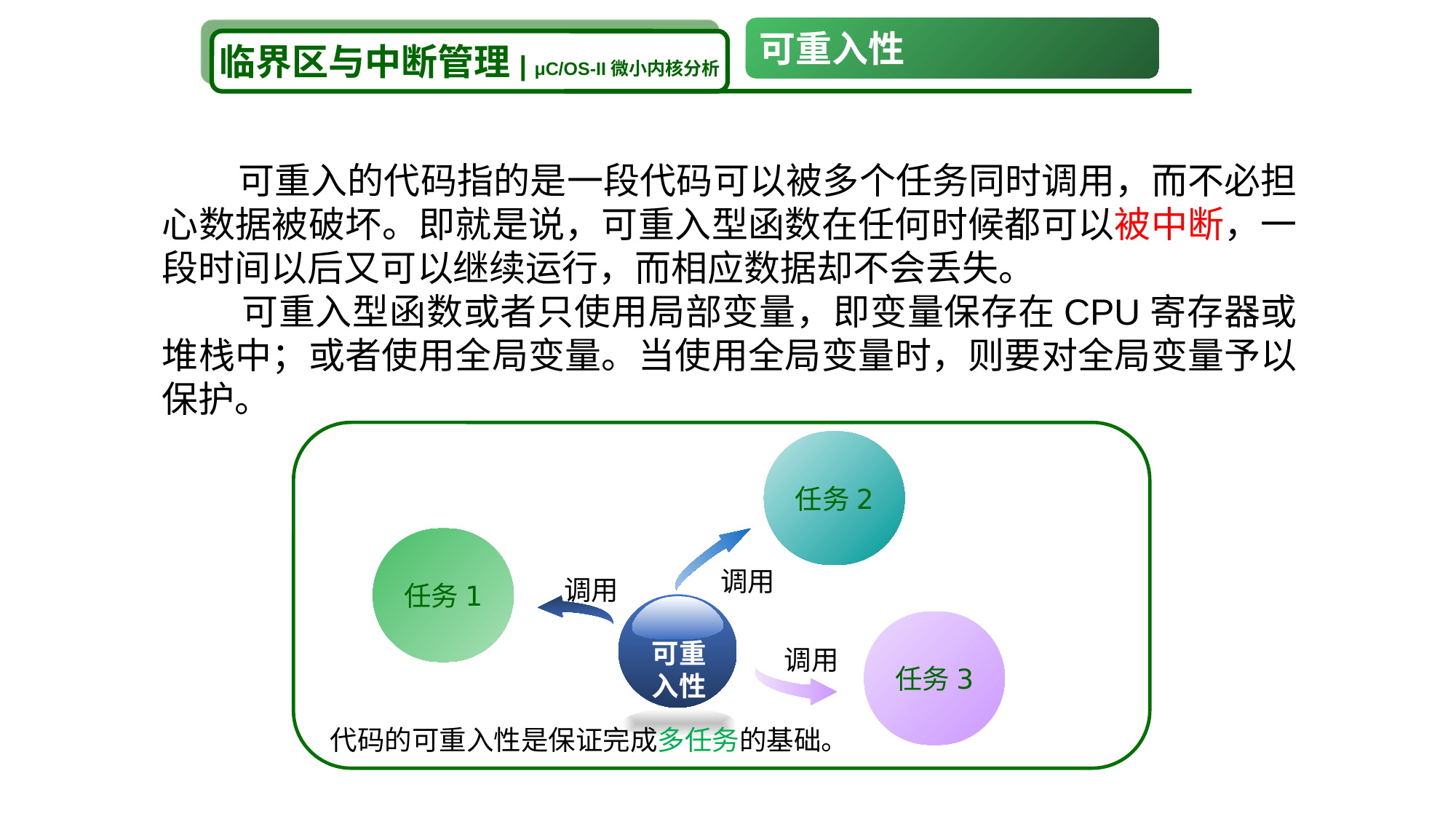

可重入性
临界区与中断管理| μC/OS-II微小内核分析

        可重入的代码指的是一段代码可以被多个任务同时调用，而不必担心数据被破坏。即就是说，可重入型函数在任何时候都可以被中断，一段时间以后又可以继续运行，而相应数据却不会丢失。
        可重入型函数或者只使用局部变量，即变量保存在CPU寄存器或堆栈中；或者使用全局变量。当使用全局变量时，则要对全局变量予以保护。

任务2
任务1

调用
调用

可重入性代码

任务3
调用

代码的可重入性是保证完成多任务的基础。